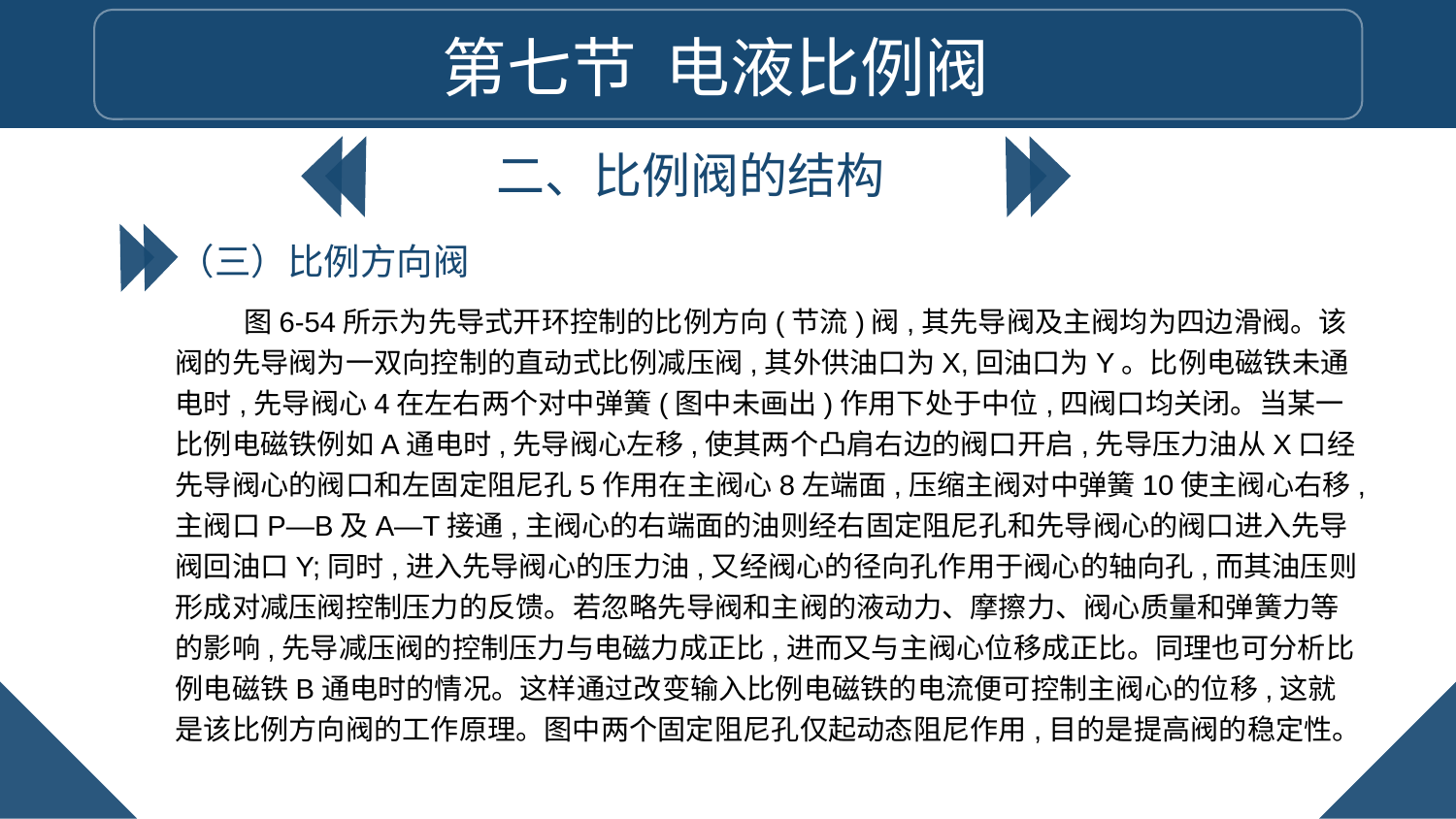

第七节  电液比例阀
二、比例阀的结构

（三）比例方向阀

图6-54所示为先导式开环控制的比例方向(节流)阀,其先导阀及主阀均为四边滑阀。该阀的先导阀为一双向控制的直动式比例减压阀,其外供油口为X,回油口为Y。比例电磁铁未通电时,先导阀心4在左右两个对中弹簧(图中未画出)作用下处于中位,四阀口均关闭。当某一比例电磁铁例如A通电时,先导阀心左移,使其两个凸肩右边的阀口开启,先导压力油从X口经先导阀心的阀口和左固定阻尼孔5作用在主阀心8左端面,压缩主阀对中弹簧10使主阀心右移,主阀口P—B及A—T接通,主阀心的右端面的油则经右固定阻尼孔和先导阀心的阀口进入先导阀回油口Y;同时,进入先导阀心的压力油,又经阀心的径向孔作用于阀心的轴向孔,而其油压则形成对减压阀控制压力的反馈。若忽略先导阀和主阀的液动力、摩擦力、阀心质量和弹簧力等的影响,先导减压阀的控制压力与电磁力成正比,进而又与主阀心位移成正比。同理也可分析比例电磁铁B通电时的情况。这样通过改变输入比例电磁铁的电流便可控制主阀心的位移,这就是该比例方向阀的工作原理。图中两个固定阻尼孔仅起动态阻尼作用,目的是提高阀的稳定性。